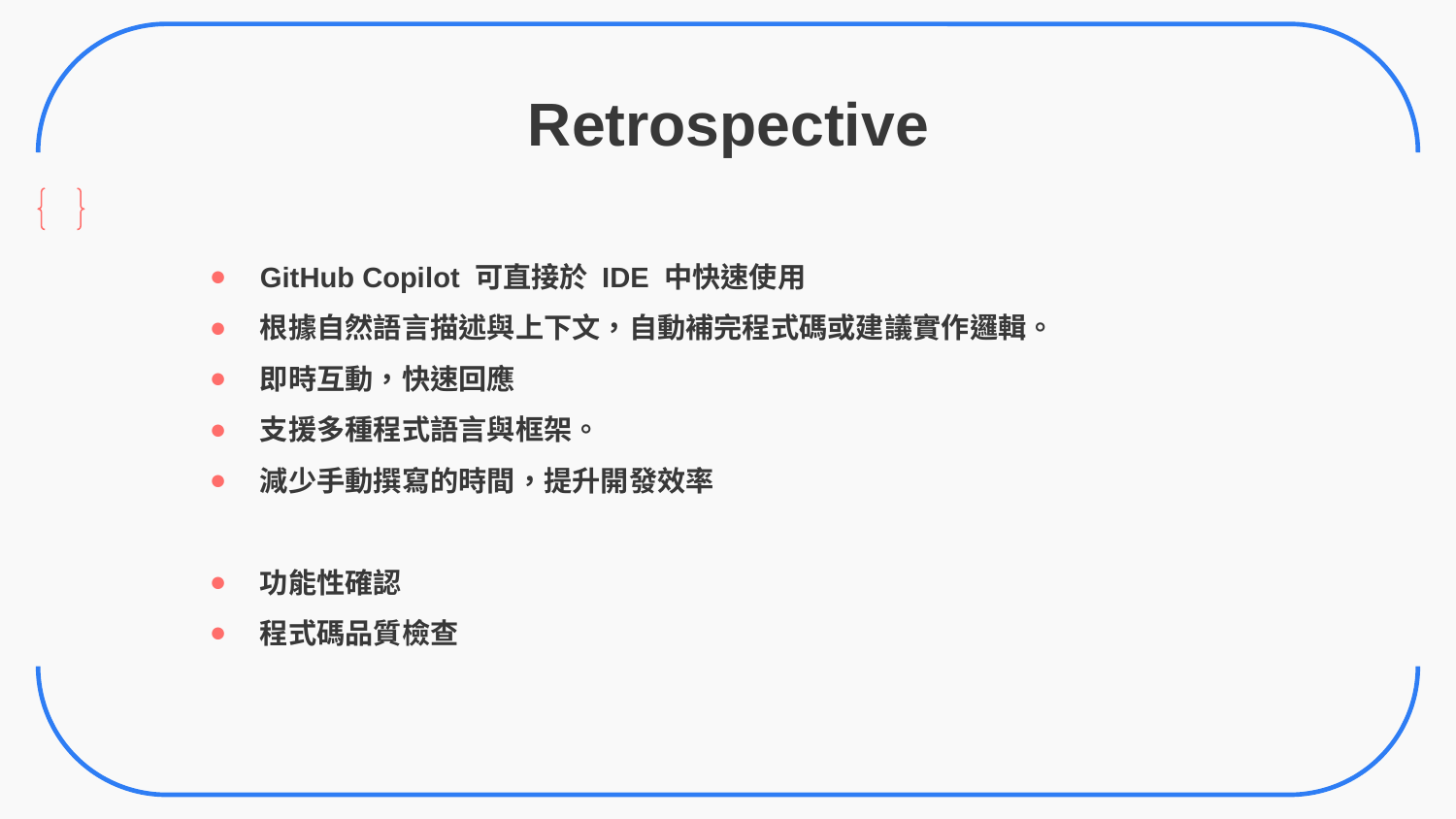

# Retrospective
GitHub Copilot 可直接於 IDE 中快速使用
根據自然語言描述與上下文，自動補完程式碼或建議實作邏輯。
即時互動，快速回應
支援多種程式語言與框架。
減少手動撰寫的時間，提升開發效率

功能性確認
程式碼品質檢查